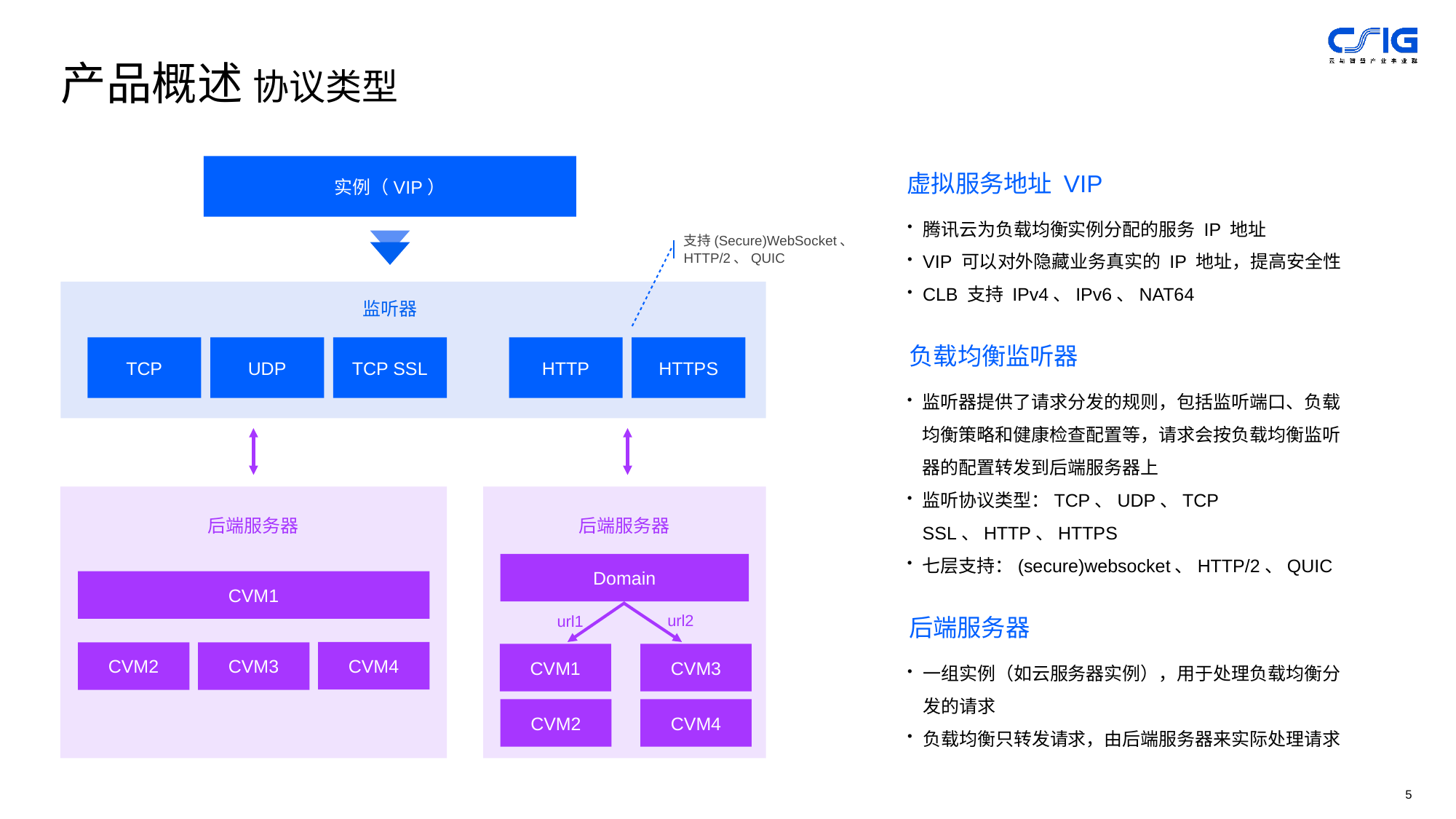

产品概述 协议类型
虚拟服务地址 VIP
实例（VIP）
腾讯云为负载均衡实例分配的服务 IP 地址
VIP 可以对外隐藏业务真实的 IP 地址，提高安全性
CLB 支持 IPv4、IPv6、NAT64
支持(Secure)WebSocket、HTTP/2、QUIC

监听器
负载均衡监听器
TCP
UDP
TCP SSL
HTTP
HTTPS
监听器提供了请求分发的规则，包括监听端口、负载均衡策略和健康检查配置等，请求会按负载均衡监听器的配置转发到后端服务器上
监听协议类型：TCP、UDP、TCP SSL、HTTP、HTTPS
七层支持：(secure)websocket、HTTP/2、QUIC

后端服务器
后端服务器
Domain
CVM1
后端服务器

url2
url1
CVM4
CVM2
CVM3
CVM1
CVM3
一组实例（如云服务器实例），用于处理负载均衡分发的请求
负载均衡只转发请求，由后端服务器来实际处理请求
CVM2
CVM4
5